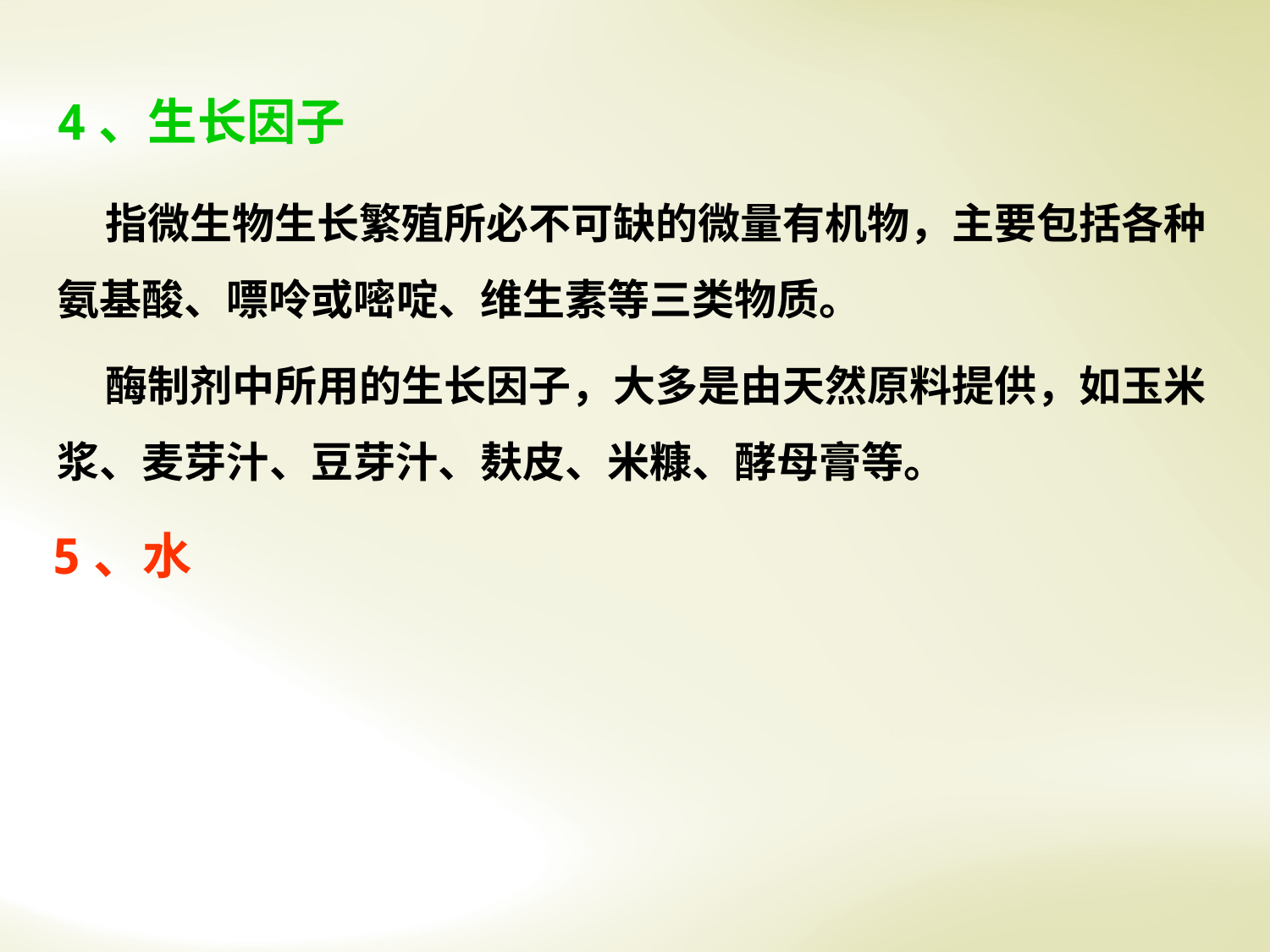

4、生长因子
    指微生物生长繁殖所必不可缺的微量有机物，主要包括各种氨基酸、嘌呤或嘧啶、维生素等三类物质。
    酶制剂中所用的生长因子，大多是由天然原料提供，如玉米浆、麦芽汁、豆芽汁、麸皮、米糠、酵母膏等。
5、水